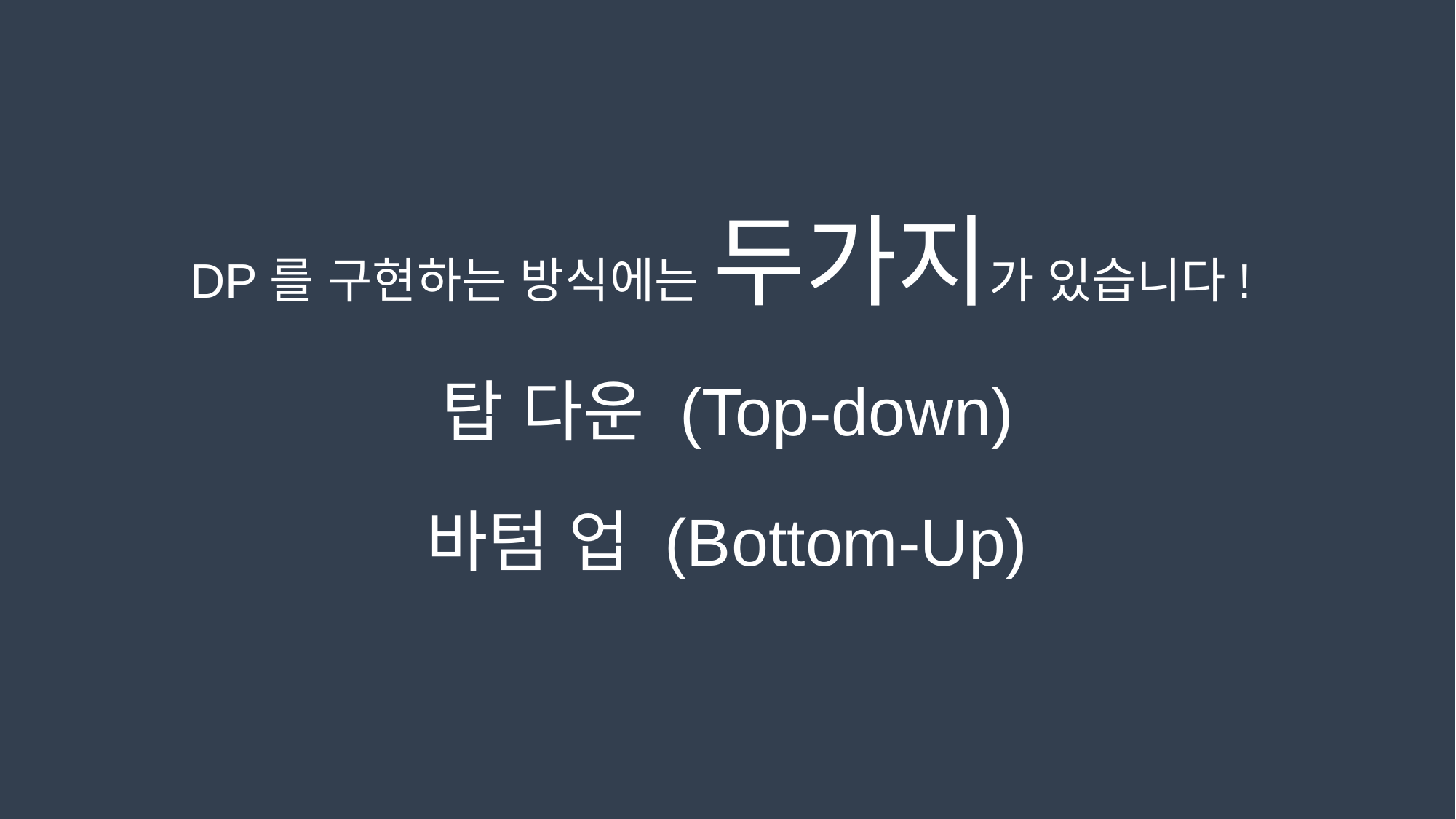

DP를 구현하는 방식에는 두가지가 있습니다!
탑 다운 (Top-down)
바텀 업 (Bottom-Up)